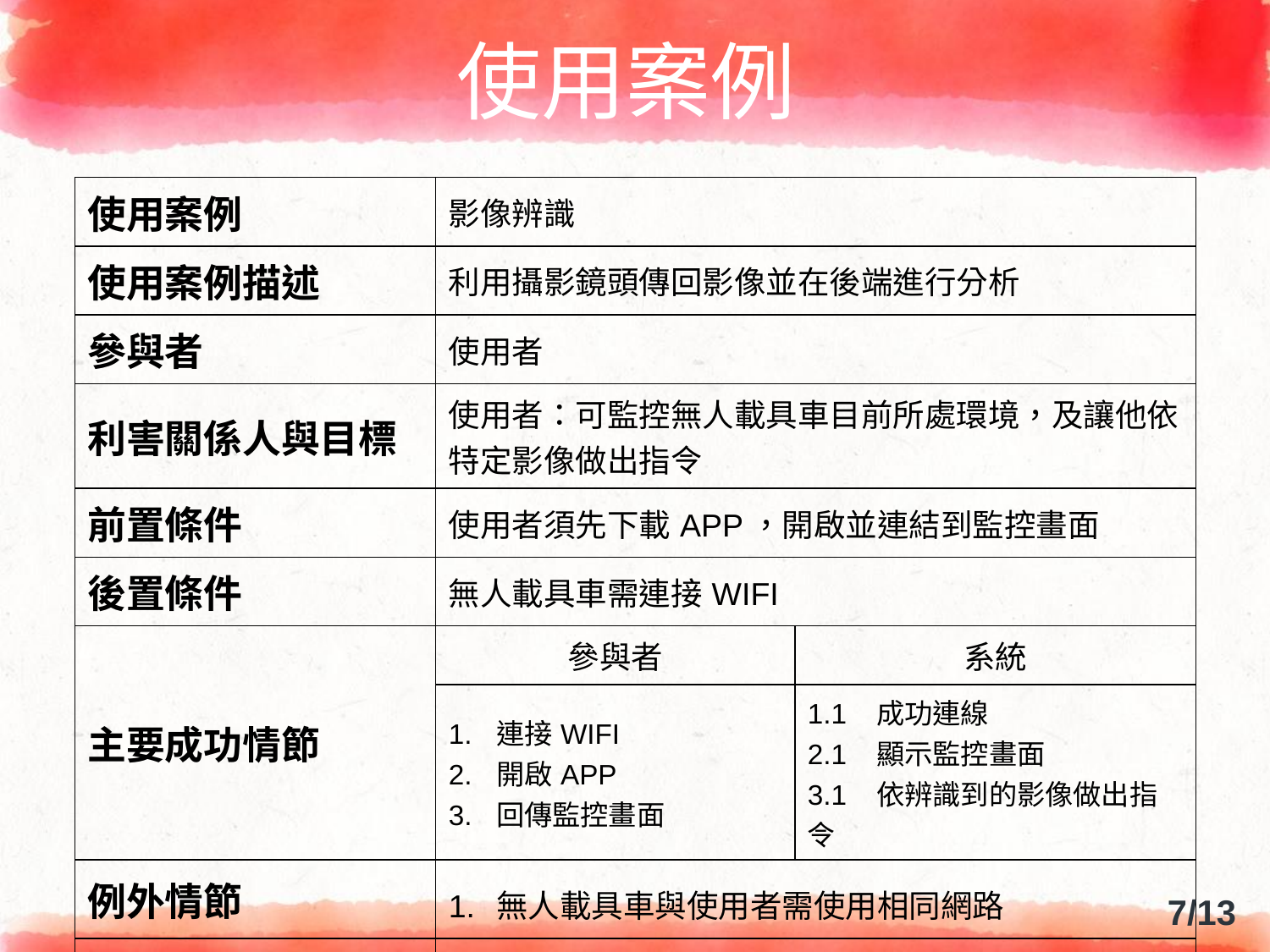

# 使用案例
| 使用案例 | 影像辨識 |  |
| --- | --- | --- |
| 使用案例描述 | 利用攝影鏡頭傳回影像並在後端進行分析 |  |
| 參與者 | 使用者 |  |
| 利害關係人與目標 | 使用者：可監控無人載具車目前所處環境，及讓他依特定影像做出指令 |  |
| 前置條件 | 使用者須先下載APP，開啟並連結到監控畫面 |  |
| 後置條件 | 無人載具車需連接WIFI |  |
| 主要成功情節 | 參與者 | 系統 |
|  | 連接WIFI 開啟APP 回傳監控畫面 | 1.1 成功連線 2.1 顯示監控畫面 3.1 依辨識到的影像做出指令 |
| 例外情節 | 無人載具車與使用者需使用相同網路 |  |
| 其他需求 | 無 |  |
7/13